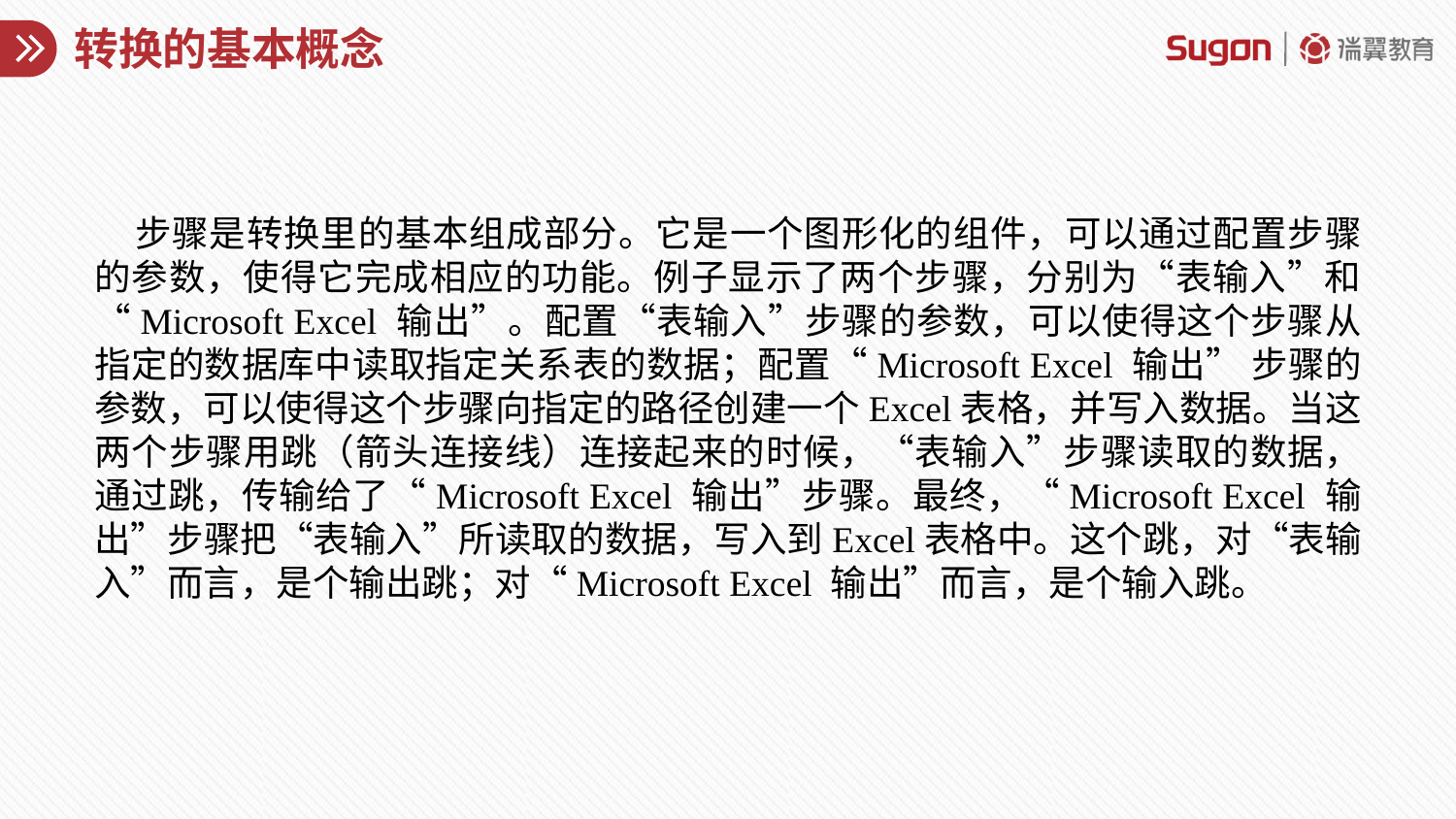

# 转换的基本概念
步骤是转换里的基本组成部分。它是一个图形化的组件，可以通过配置步骤的参数，使得它完成相应的功能。例子显示了两个步骤，分别为“表输入”和“Microsoft Excel 输出”。配置“表输入”步骤的参数，可以使得这个步骤从指定的数据库中读取指定关系表的数据；配置“Microsoft Excel 输出” 步骤的参数，可以使得这个步骤向指定的路径创建一个Excel表格，并写入数据。当这两个步骤用跳（箭头连接线）连接起来的时候，“表输入”步骤读取的数据，通过跳，传输给了“Microsoft Excel 输出”步骤。最终，“Microsoft Excel 输出”步骤把“表输入”所读取的数据，写入到Excel表格中。这个跳，对“表输入”而言，是个输出跳；对“Microsoft Excel 输出”而言，是个输入跳。